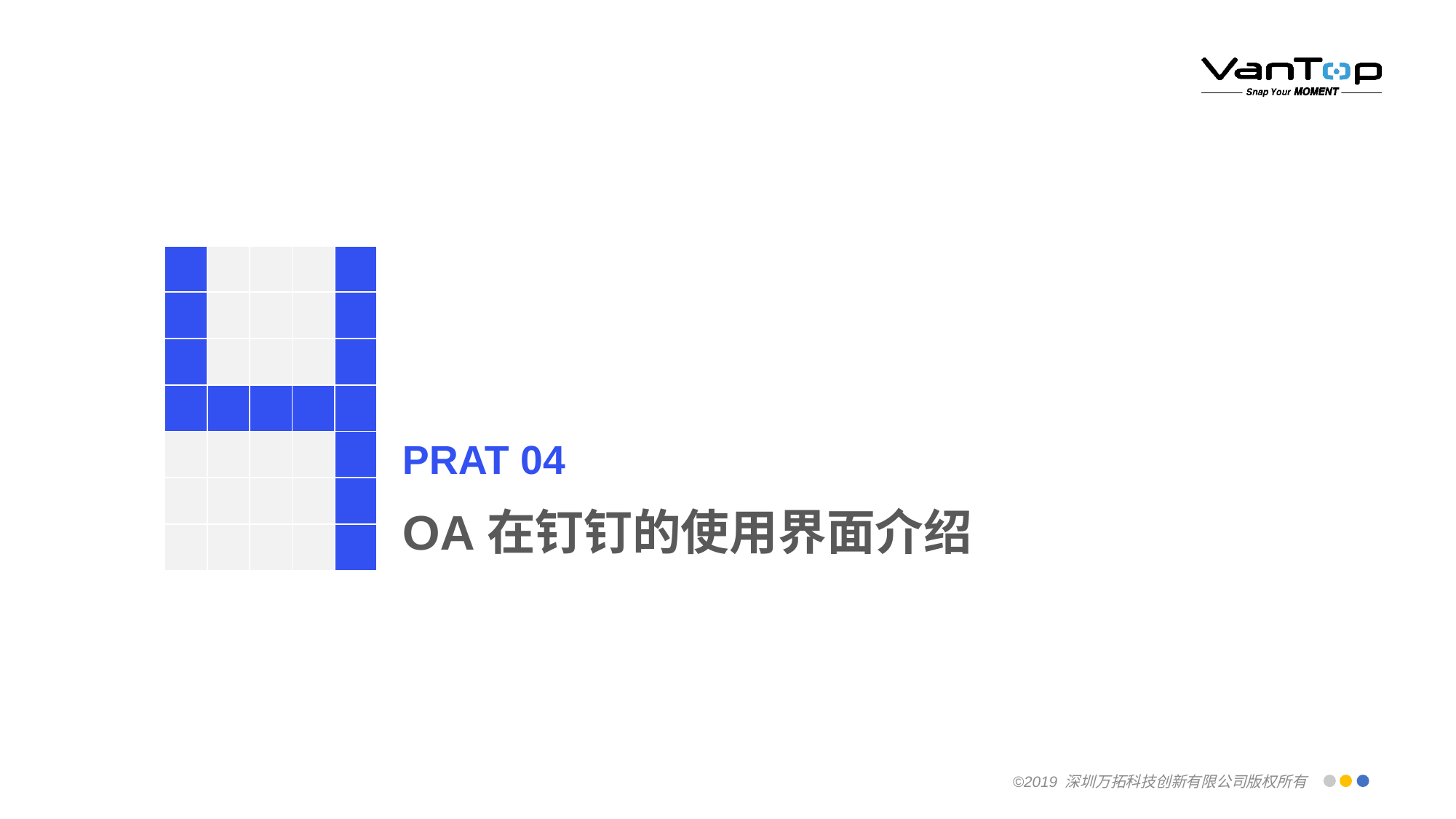

|  |  |  |  |  |
| --- | --- | --- | --- | --- |
|  |  |  |  |  |
|  |  |  |  |  |
|  |  |  |  |  |
|  |  |  |  |  |
|  |  |  |  |  |
|  |  |  |  |  |
PRAT 04
OA在钉钉的使用界面介绍